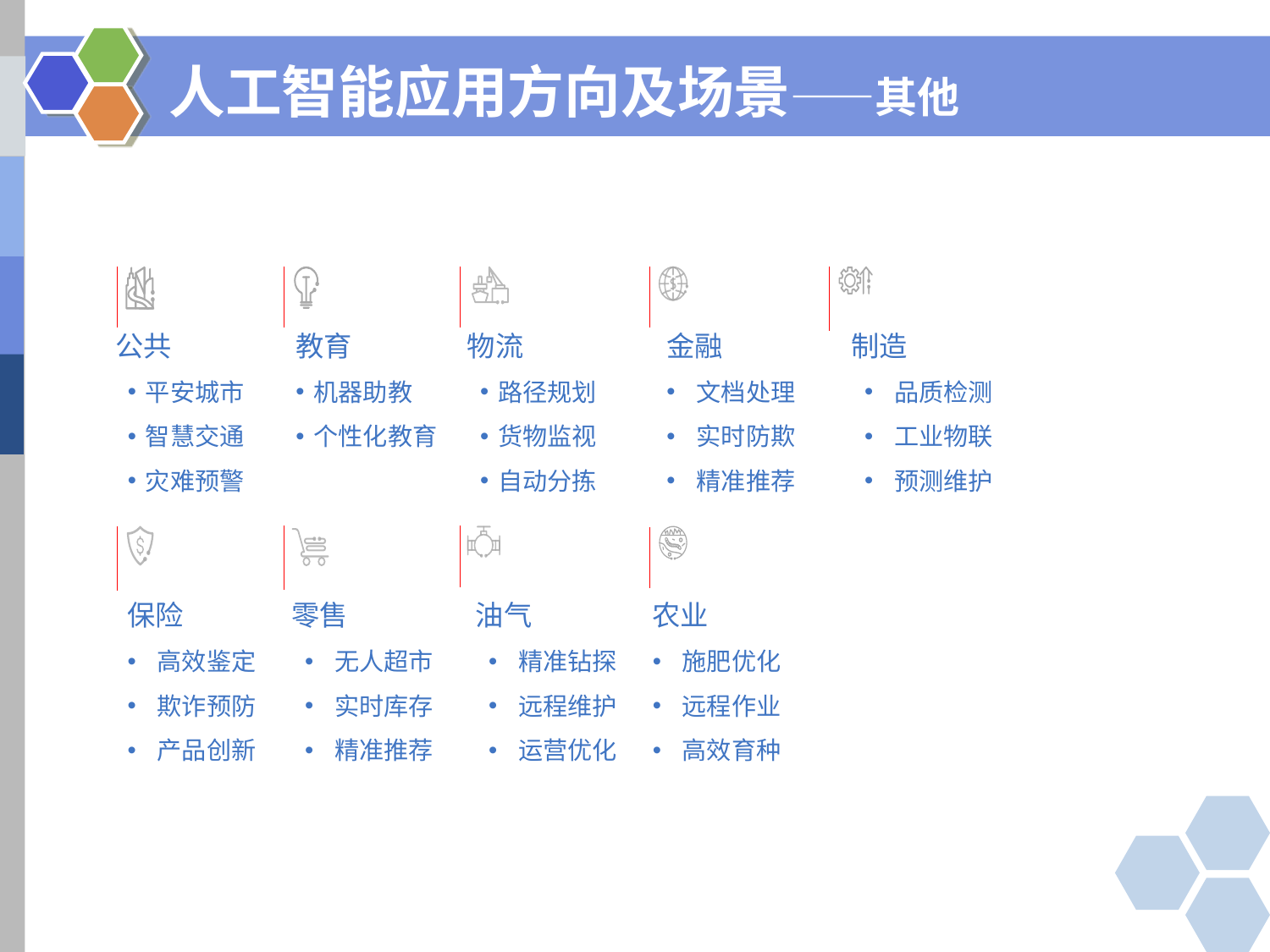

# 人工智能应用方向及场景——其他

教育
机器助教
个性化教育
物流
路径规划
货物监视
自动分拣

金融
文档处理
实时防欺
精准推荐

公共
平安城市
智慧交通
灾难预警
制造
品质检测
工业物联
预测维护

保险
高效鉴定
欺诈预防
产品创新

零售
无人超市
实时库存
精准推荐

油气
精准钻探
远程维护
运营优化

农业
施肥优化
远程作业
高效育种